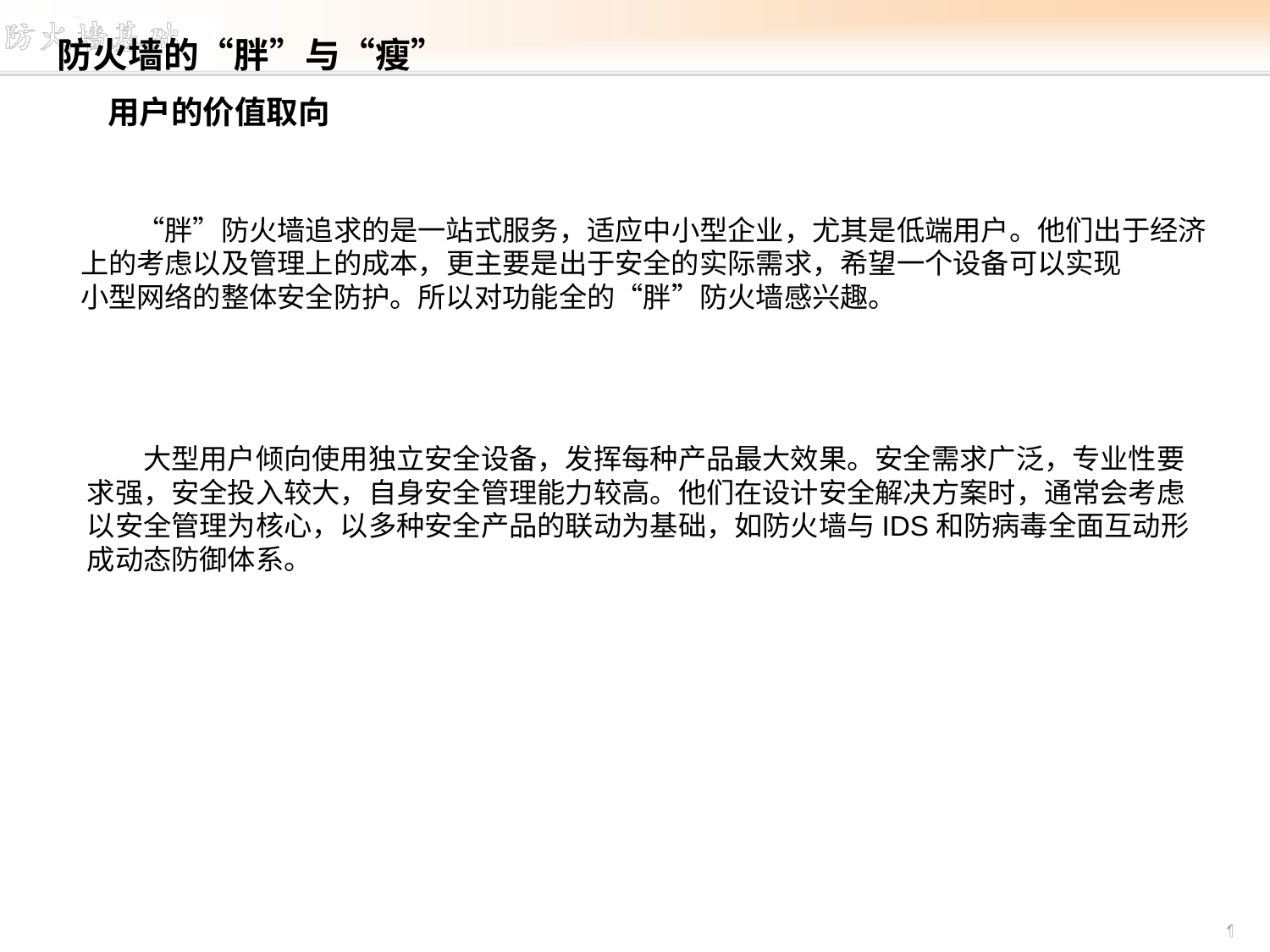

防火墙的“胖”与“瘦”
# 用户的价值取向
　　“胖”防火墙追求的是一站式服务，适应中小型企业，尤其是低端用户。他们出于经济
上的考虑以及管理上的成本，更主要是出于安全的实际需求，希望一个设备可以实现
小型网络的整体安全防护。所以对功能全的“胖”防火墙感兴趣。
　　大型用户倾向使用独立安全设备，发挥每种产品最大效果。安全需求广泛，专业性要
求强，安全投入较大，自身安全管理能力较高。他们在设计安全解决方案时，通常会考虑
以安全管理为核心，以多种安全产品的联动为基础，如防火墙与IDS和防病毒全面互动形
成动态防御体系。